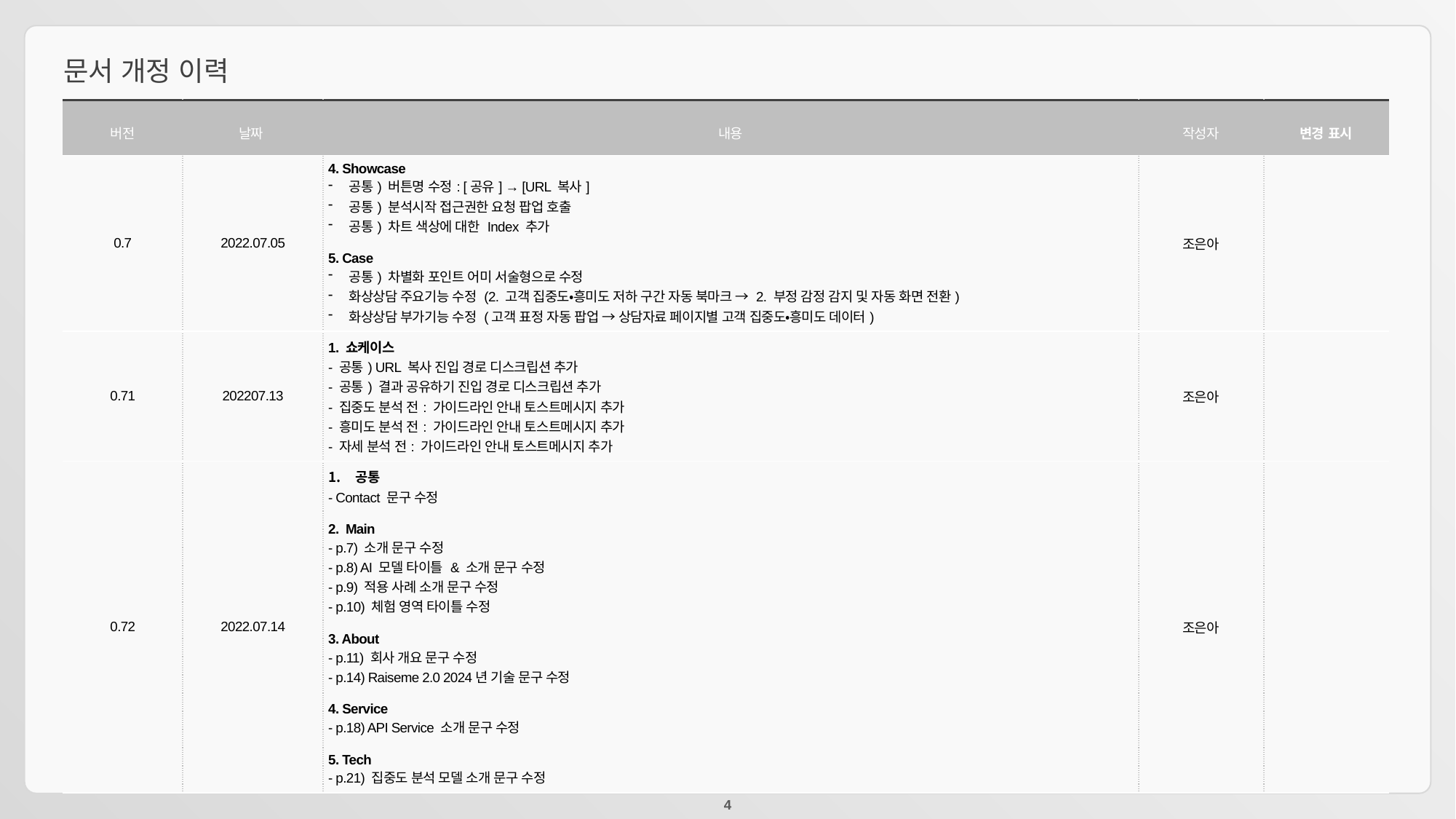

# 문서 개정 이력
| 버전 | 날짜 | 내용 | 작성자 | 변경 표시 |
| --- | --- | --- | --- | --- |
| 0.7 | 2022.07.05 | 4. Showcase 공통) 버튼명 수정: [공유] → [URL 복사] 공통) 분석시작 접근권한 요청 팝업 호출 공통) 차트 색상에 대한 Index 추가 5. Case 공통) 차별화 포인트 어미 서술형으로 수정 화상상담 주요기능 수정 (2. 고객 집중도•흥미도 저하 구간 자동 북마크 → 2. 부정 감정 감지 및 자동 화면 전환) 화상상담 부가기능 수정 (고객 표정 자동 팝업 → 상담자료 페이지별 고객 집중도・흥미도 데이터) | 조은아 |  |
| 0.71 | 202207.13 | 1. 쇼케이스 - 공통) URL 복사 진입 경로 디스크립션 추가 - 공통) 결과 공유하기 진입 경로 디스크립션 추가 - 집중도 분석 전: 가이드라인 안내 토스트메시지 추가 - 흥미도 분석 전: 가이드라인 안내 토스트메시지 추가 - 자세 분석 전: 가이드라인 안내 토스트메시지 추가 | 조은아 |  |
| 0.72 | 2022.07.14 | 공통 - Contact 문구 수정 2. Main - p.7) 소개 문구 수정 - p.8) AI 모델 타이틀 & 소개 문구 수정 - p.9) 적용 사례 소개 문구 수정 - p.10) 체험 영역 타이틀 수정 3. About - p.11) 회사 개요 문구 수정 - p.14) Raiseme 2.0 2024년 기술 문구 수정 4. Service - p.18) API Service 소개 문구 수정 5. Tech - p.21) 집중도 분석 모델 소개 문구 수정 | 조은아 |  |